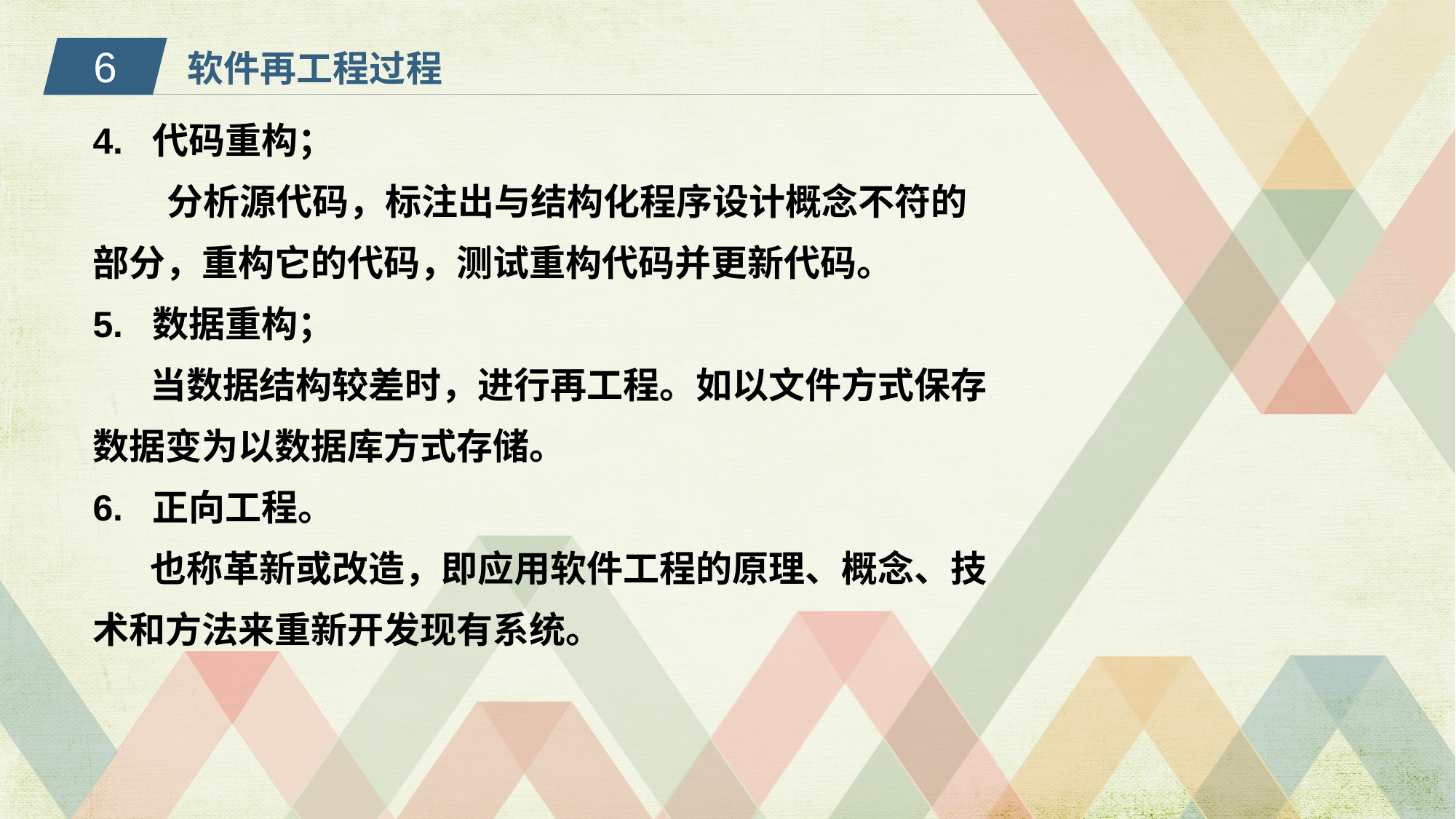

6

软件再工程过程
4.  代码重构；
        分析源代码，标注出与结构化程序设计概念不符的部分，重构它的代码，测试重构代码并更新代码。
5.  数据重构；
      当数据结构较差时，进行再工程。如以文件方式保存数据变为以数据库方式存储。
6.  正向工程。
      也称革新或改造，即应用软件工程的原理、概念、技术和方法来重新开发现有系统。